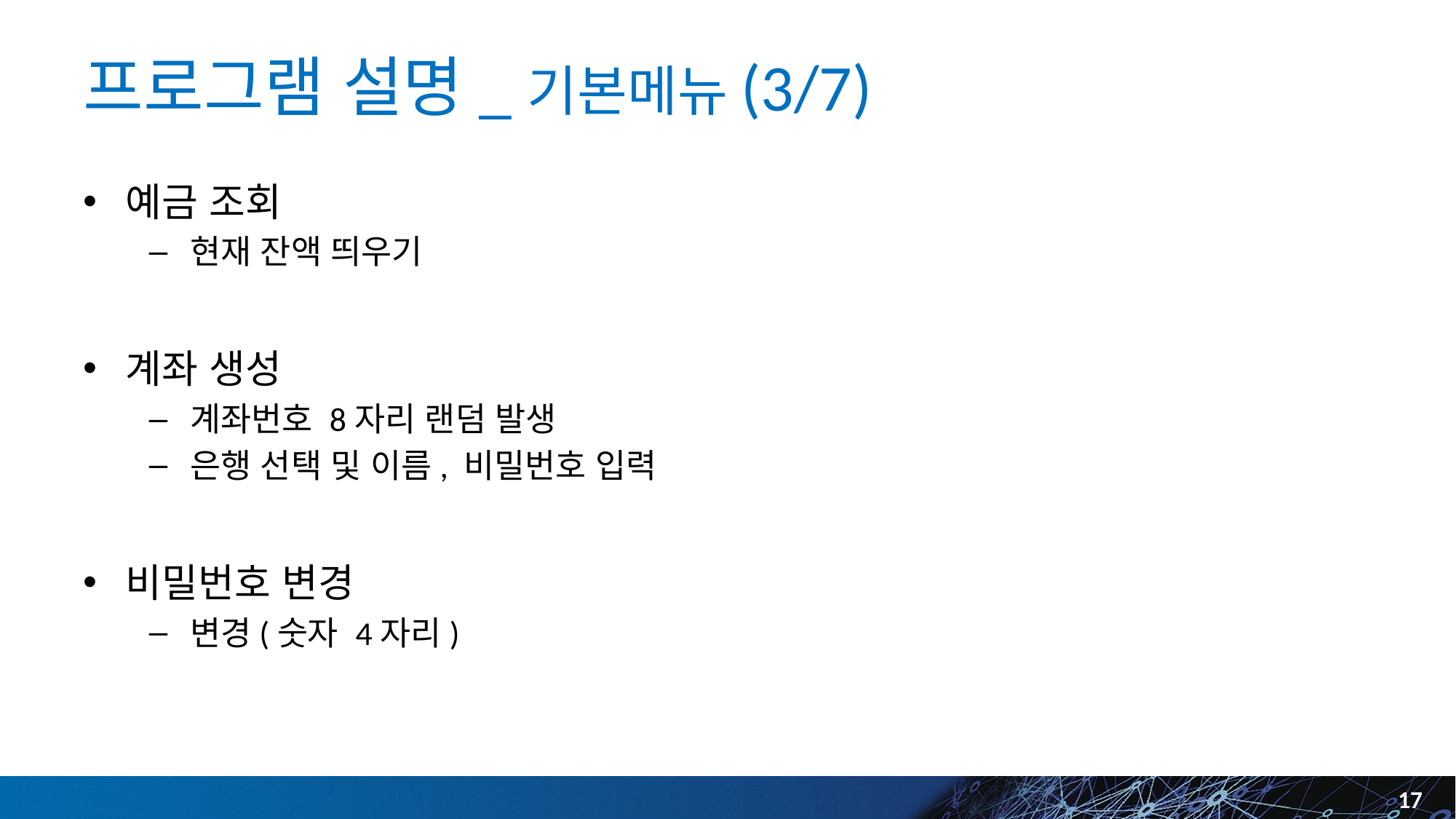

# 프로그램 설명_기본메뉴(3/7)
예금 조회
현재 잔액 띄우기

계좌 생성
계좌번호 8자리 랜덤 발생
은행 선택 및 이름, 비밀번호 입력

비밀번호 변경
변경(숫자 4자리)

17